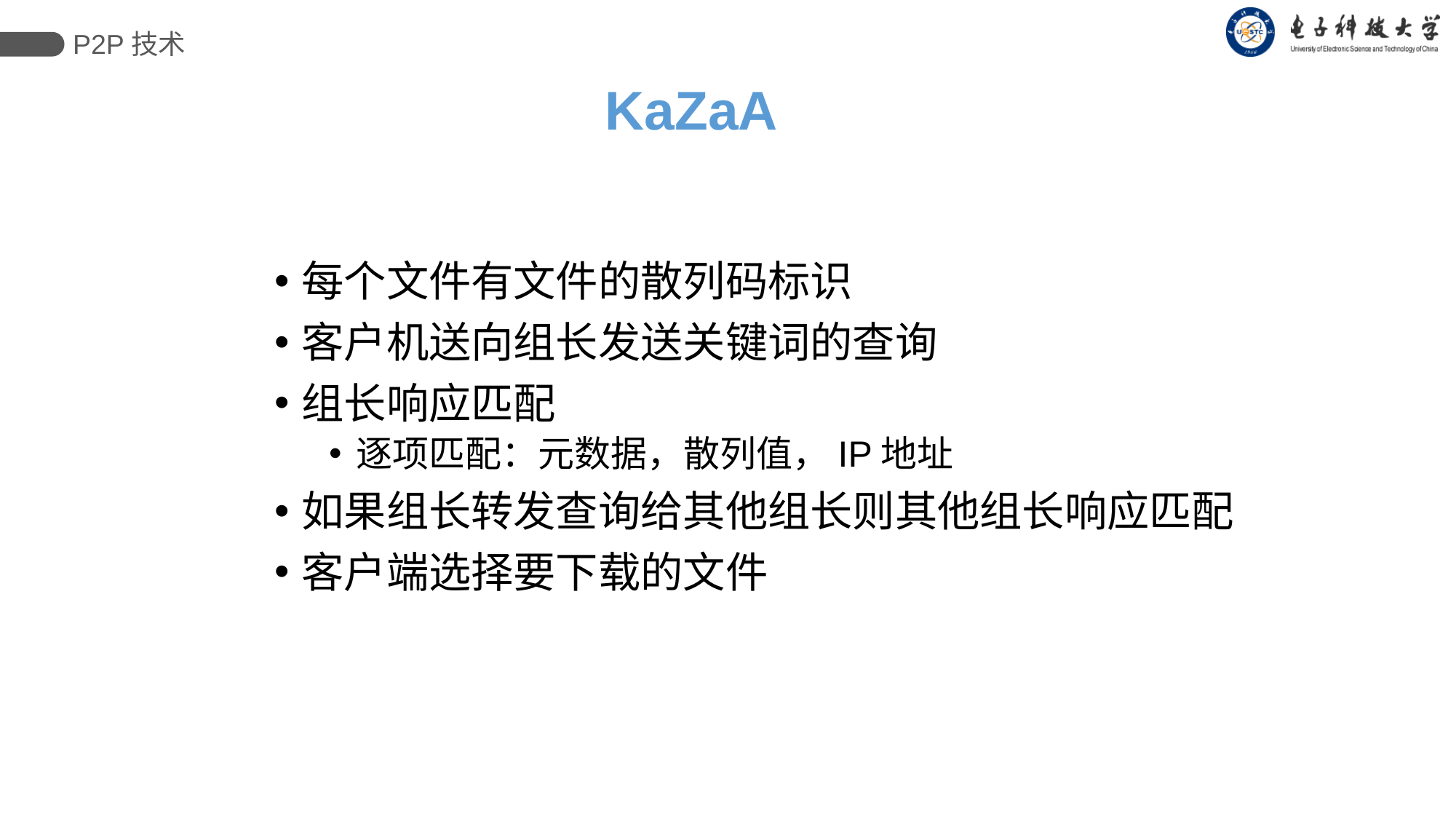

P2P技术
# KaZaA
每个文件有文件的散列码标识
客户机送向组长发送关键词的查询
组长响应匹配
逐项匹配：元数据，散列值，IP地址
如果组长转发查询给其他组长则其他组长响应匹配
客户端选择要下载的文件